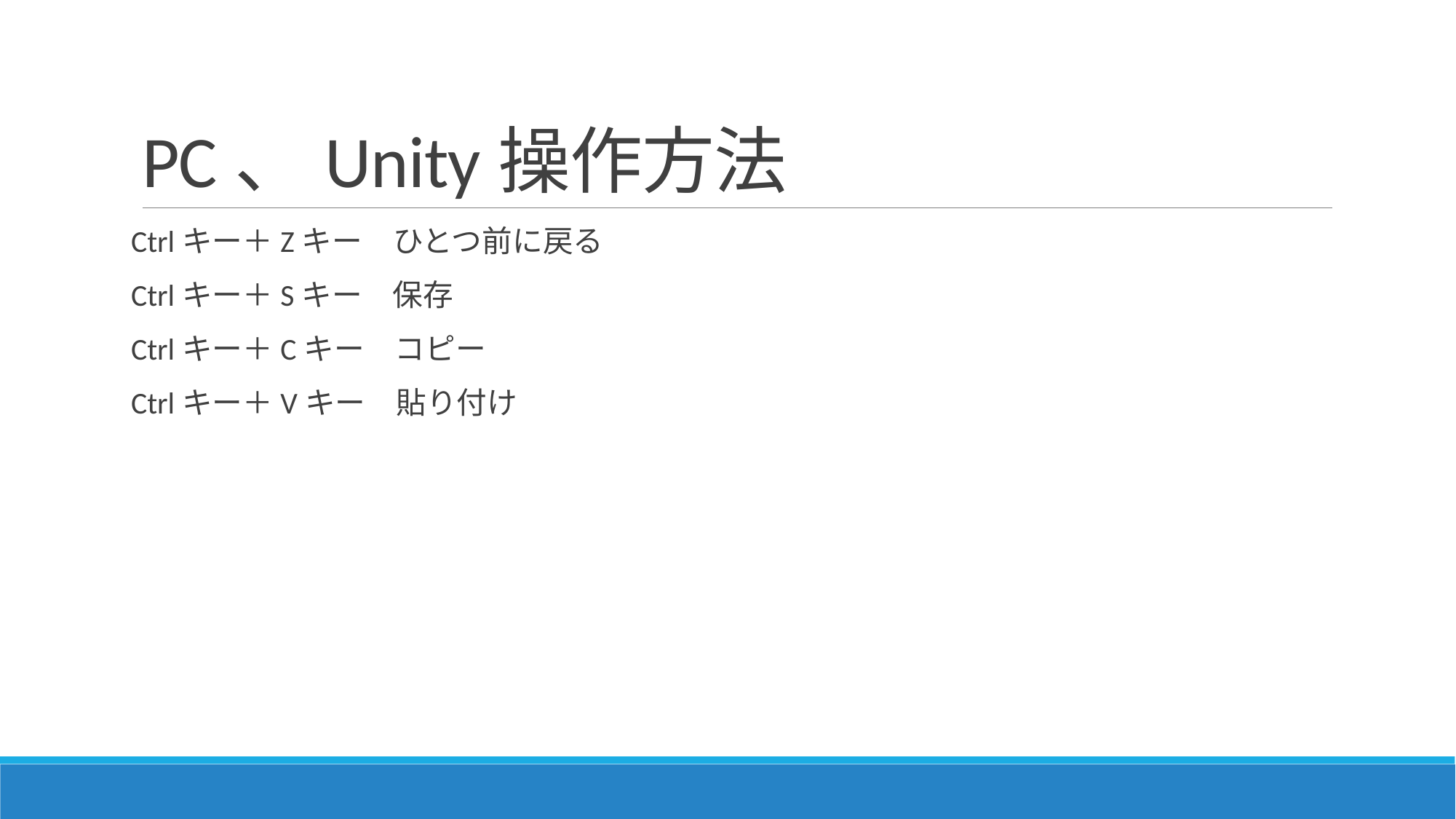

# PC、Unity操作方法
Ctrlキー＋Zキー　ひとつ前に戻る
Ctrlキー＋Sキー　保存
Ctrlキー＋Cキー　コピー
Ctrlキー＋Vキー　貼り付け